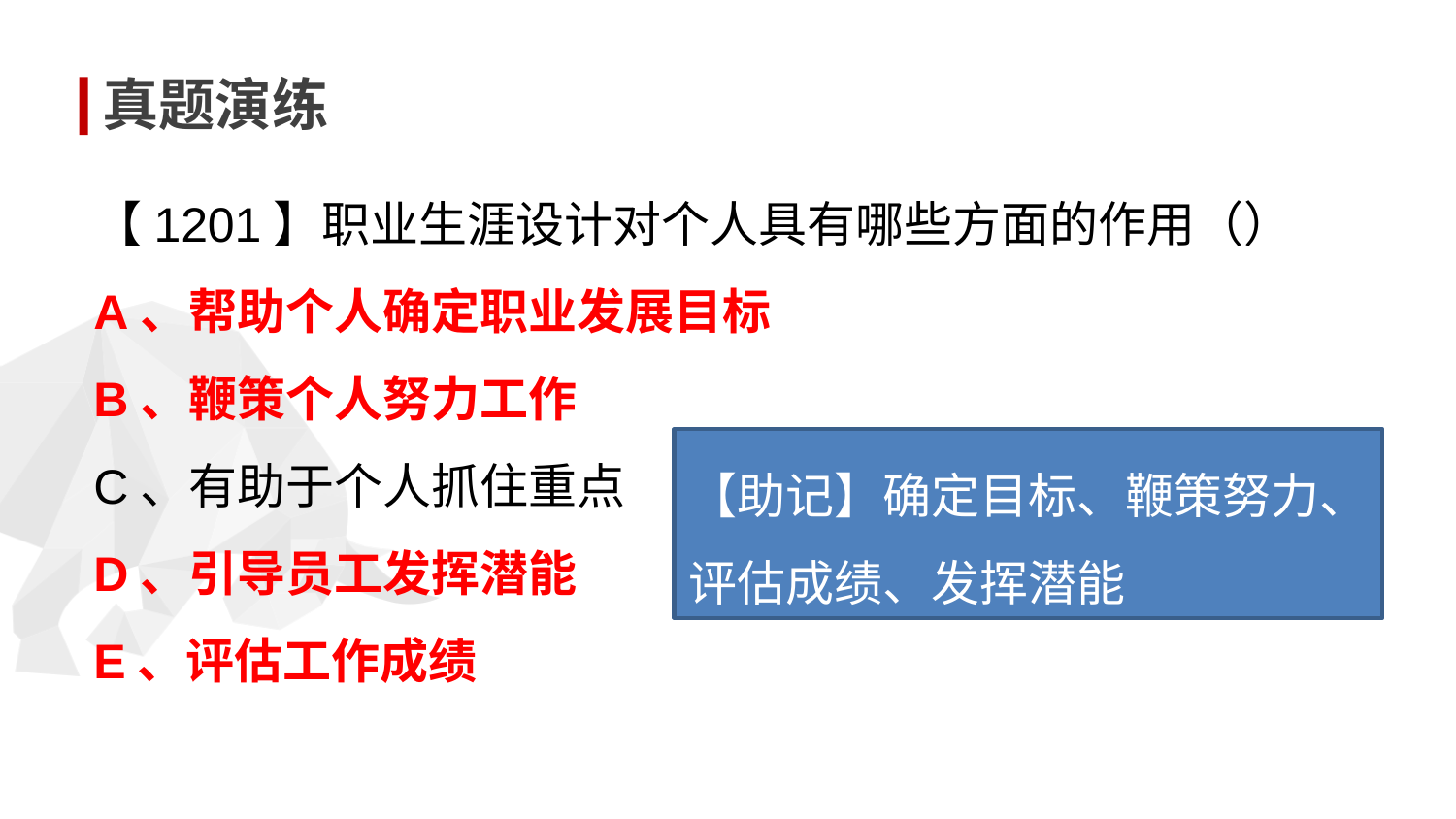

真题演练
【1201】职业生涯设计对个人具有哪些方面的作用（）
A、帮助个人确定职业发展目标
B、鞭策个人努力工作
C、有助于个人抓住重点
D、引导员工发挥潜能
E、评估工作成绩
【助记】确定目标、鞭策努力、
评估成绩、发挥潜能